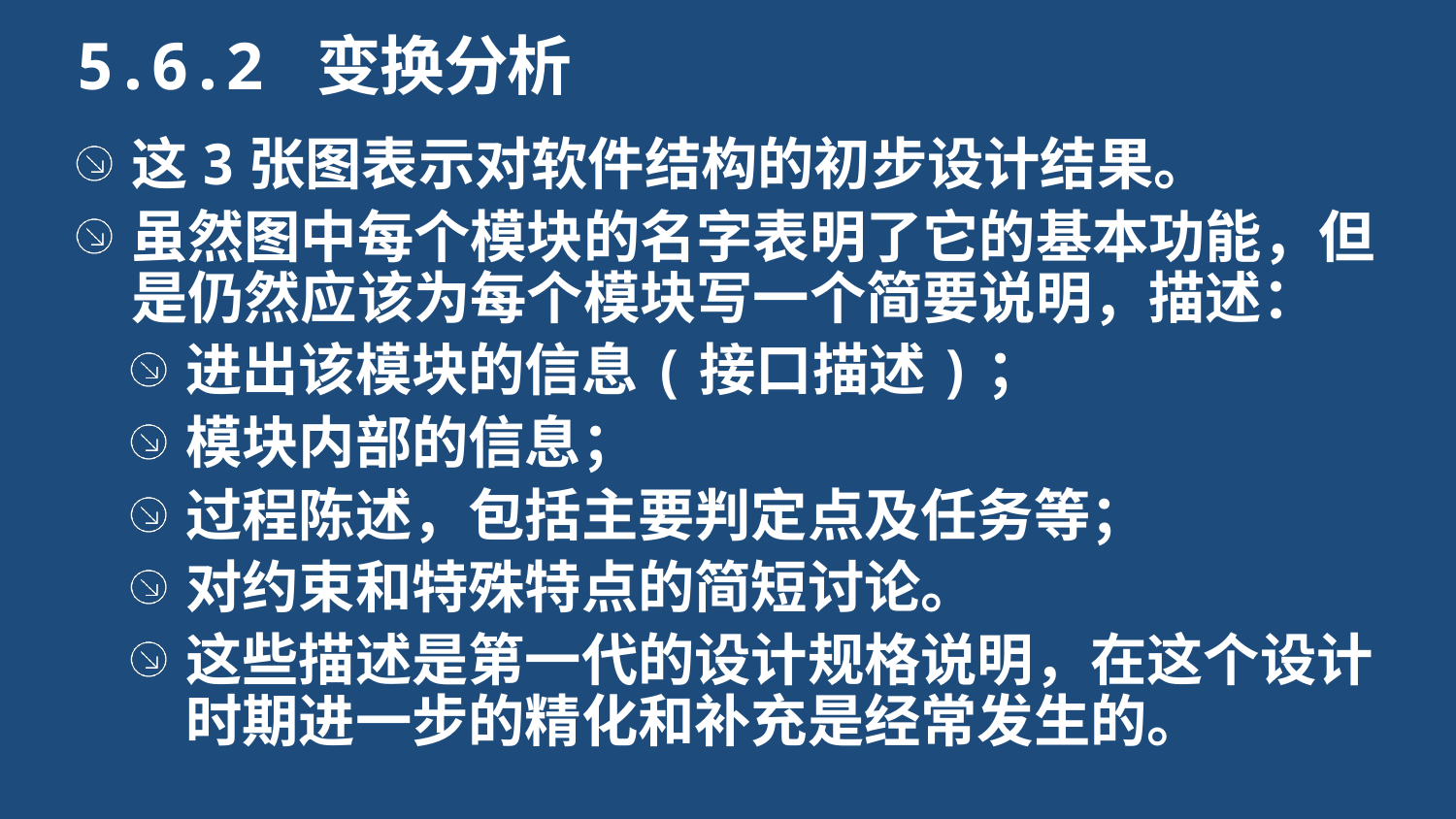

5.6.2 变换分析
这3张图表示对软件结构的初步设计结果。
虽然图中每个模块的名字表明了它的基本功能，但是仍然应该为每个模块写一个简要说明，描述：
进出该模块的信息(接口描述)；
模块内部的信息；
过程陈述，包括主要判定点及任务等；
对约束和特殊特点的简短讨论。
这些描述是第一代的设计规格说明，在这个设计时期进一步的精化和补充是经常发生的。